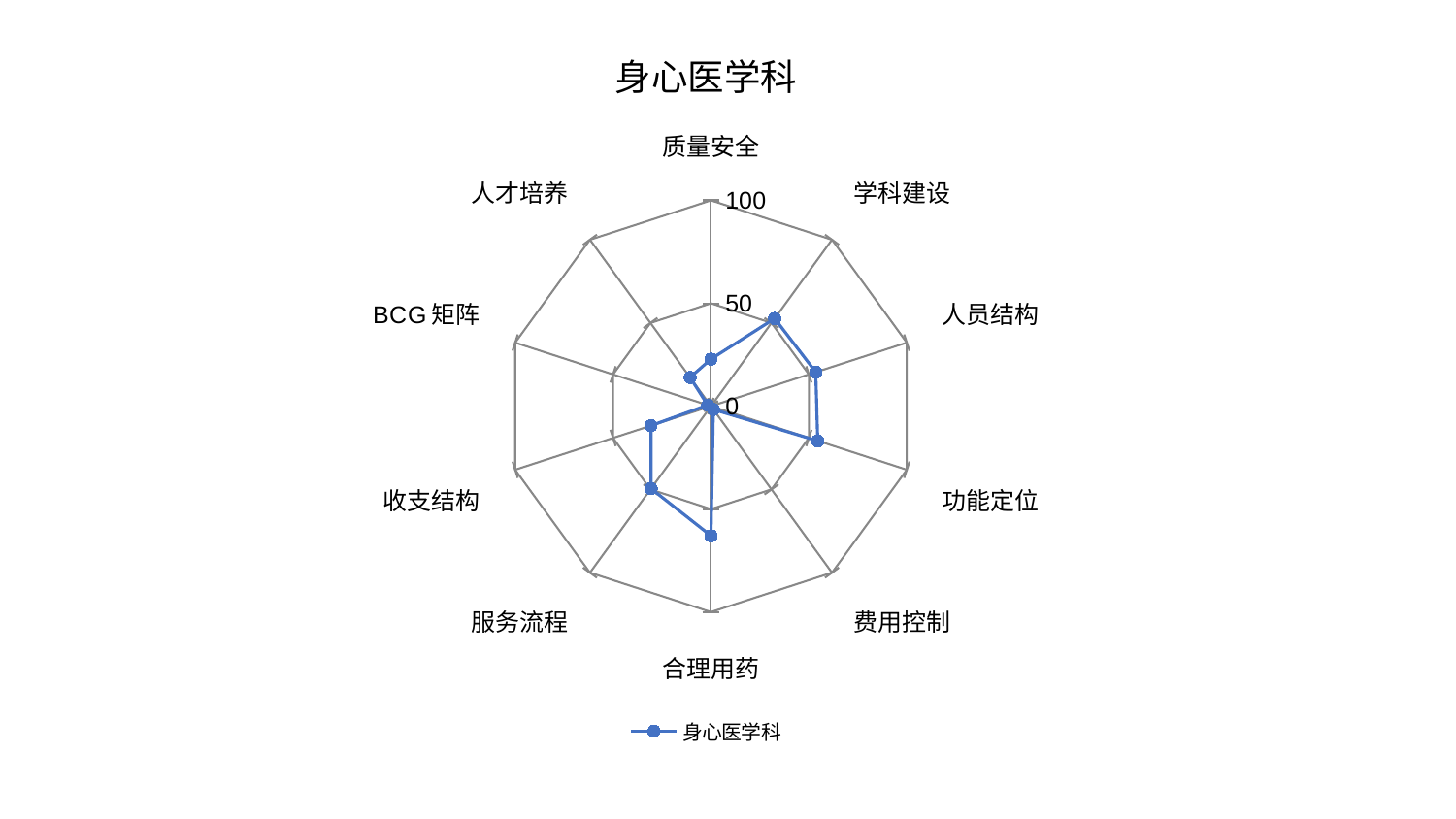

### Chart: 身心医学科

| Category | 身心医学科 |
|---|---|
| 质量安全 | 22.8889114394339 |
| 学科建设 | 52.66201273420773 |
| 人员结构 | 53.534293654517526 |
| 功能定位 | 54.523077545726984 |
| 费用控制 | 1.9944056662870235 |
| 合理用药 | 62.963290979635175 |
| 服务流程 | 49.495679984976675 |
| 收支结构 | 30.628182390319626 |
| BCG矩阵 | 1.6658433296872739 |
| 人才培养 | 17.275284310540417 |
96